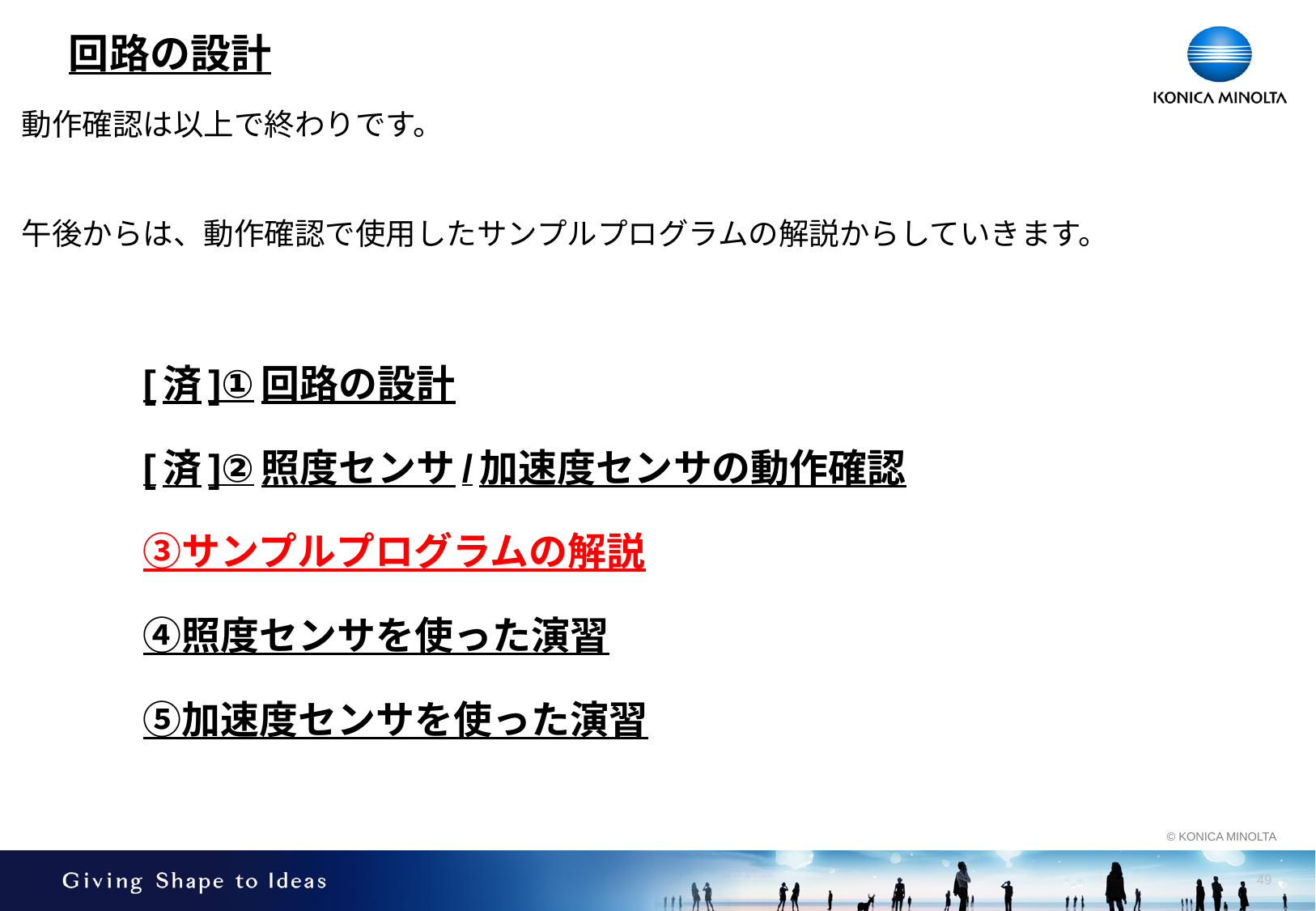

# 回路の設計
動作確認は以上で終わりです。

午後からは、動作確認で使用したサンプルプログラムの解説からしていきます。

[済]①回路の設計
[済]②照度センサ/加速度センサの動作確認
③サンプルプログラムの解説
④照度センサを使った演習
⑤加速度センサを使った演習
49